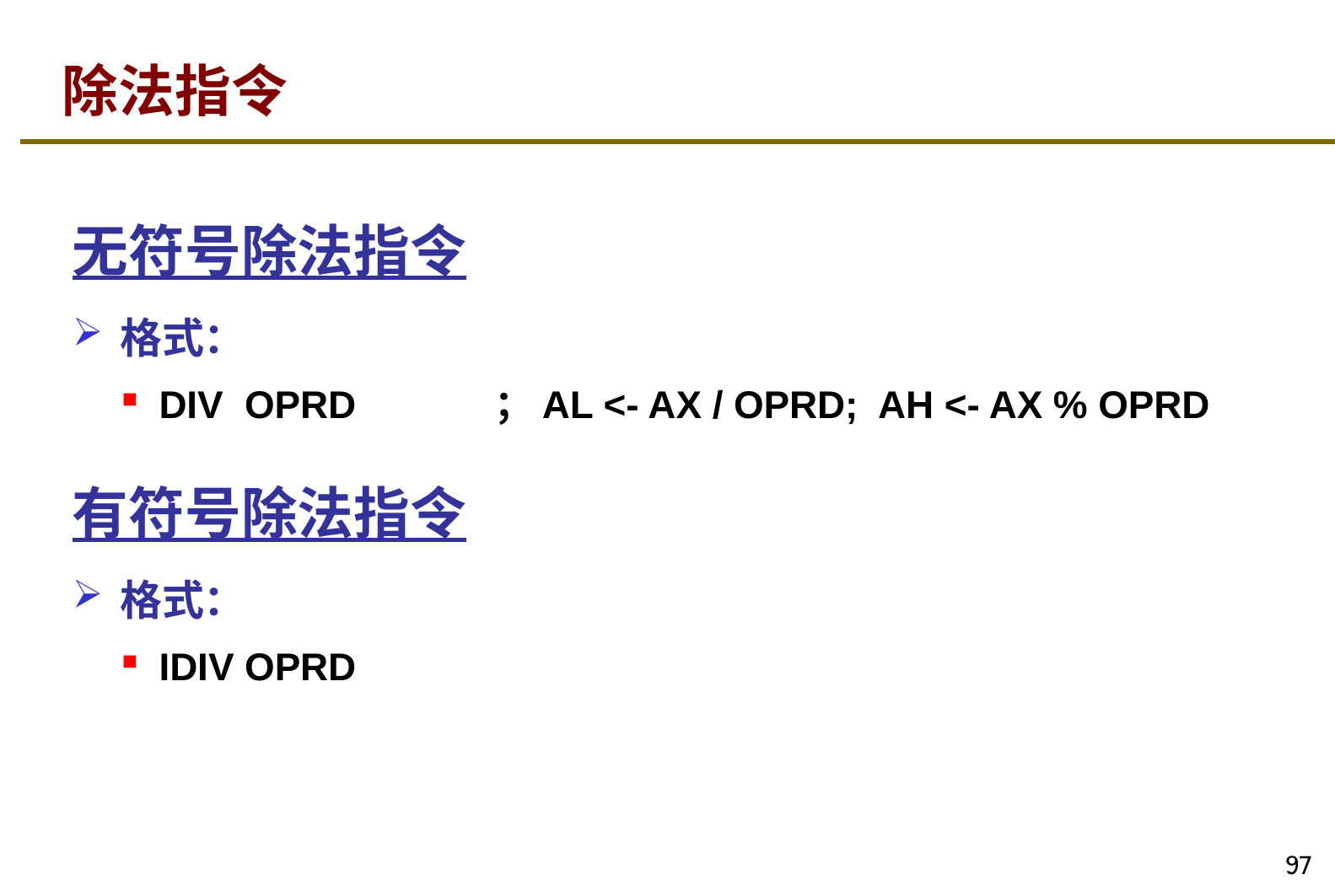

# 除法指令
无符号除法指令
格式：
DIV  OPRD            ；AL <- AX / OPRD;  AH <- AX % OPRD
有符号除法指令
格式：
IDIV OPRD
97